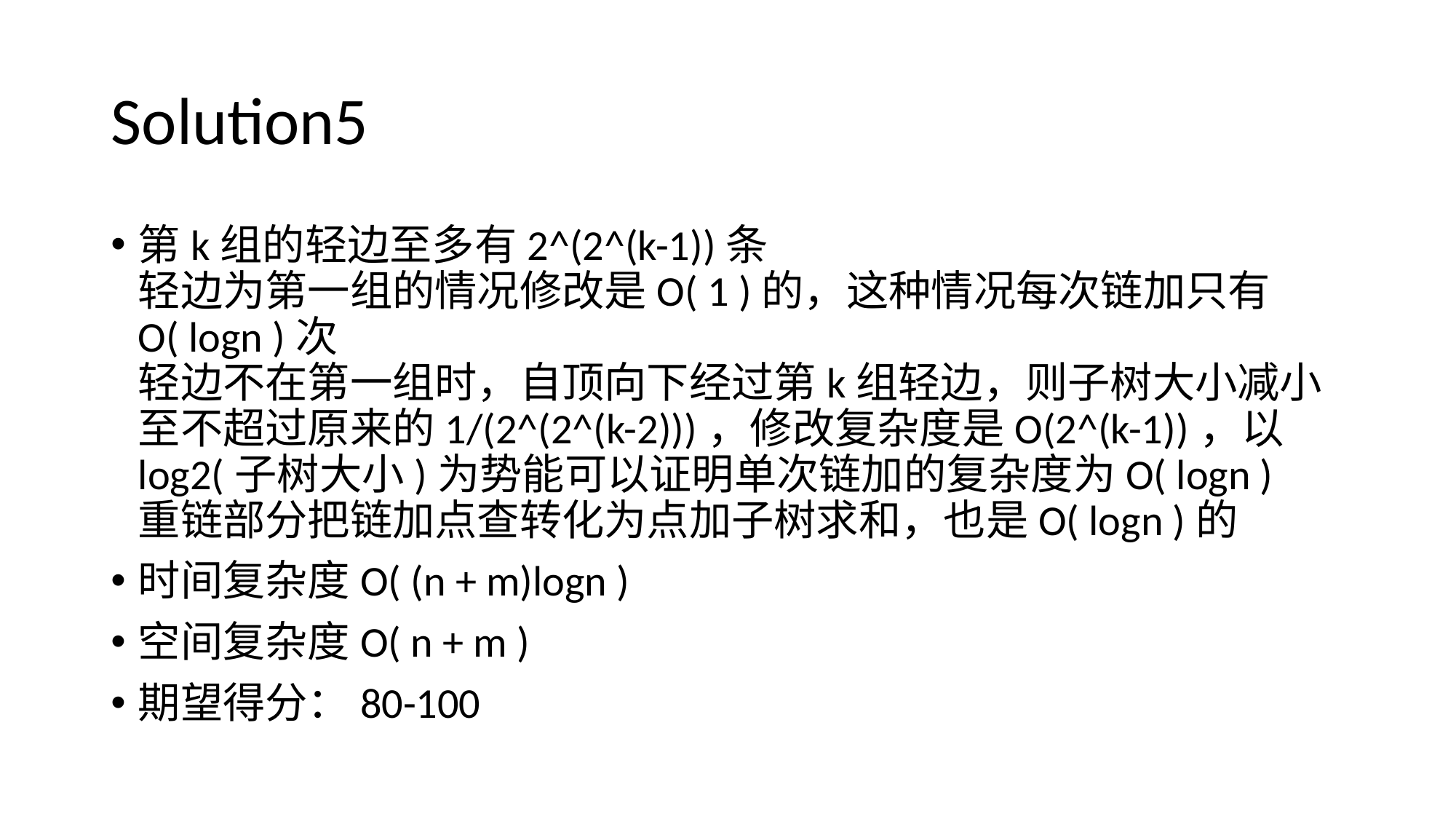

# Solution5
第k组的轻边至多有2^(2^(k-1))条
轻边为第一组的情况修改是O( 1 )的，这种情况每次链加只有O( logn )次
轻边不在第一组时，自顶向下经过第k组轻边，则子树大小减小至不超过原来的1/(2^(2^(k-2)))，修改复杂度是O(2^(k-1))，以log2(子树大小)为势能可以证明单次链加的复杂度为O( logn )
重链部分把链加点查转化为点加子树求和，也是O( logn )的
时间复杂度O( (n + m)logn )
空间复杂度O( n + m )
期望得分：80-100